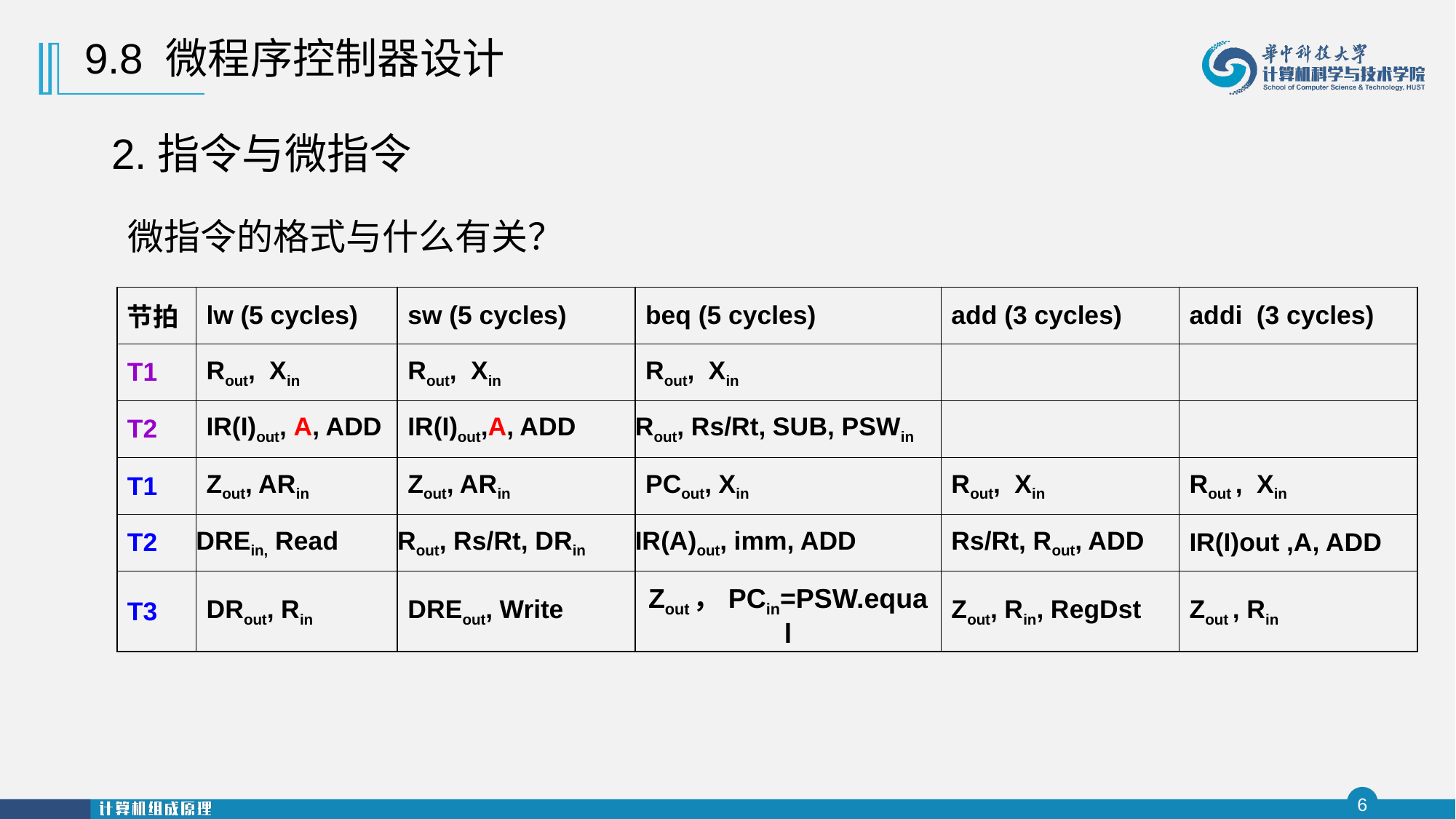

9.8 微程序控制器设计
2.指令与微指令
微指令的格式与什么有关？
| 节拍 | lw (5 cycles) | sw (5 cycles) | beq (5 cycles) | add (3 cycles) | addi (3 cycles) |
| --- | --- | --- | --- | --- | --- |
| T1 | Rout, Xin | Rout, Xin | Rout, Xin |  |  |
| T2 | IR(I)out, A, ADD | IR(I)out,A, ADD | Rout, Rs/Rt, SUB, PSWin |  |  |
| T1 | Zout, ARin | Zout, ARin | PCout, Xin | Rout, Xin | Rout , Xin |
| T2 | DREin, Read | Rout, Rs/Rt, DRin | IR(A)out, imm, ADD | Rs/Rt, Rout, ADD | IR(I)out ,A, ADD |
| T3 | DRout, Rin | DREout, Write | Zout，PCin=PSW.equal | Zout, Rin, RegDst | Zout , Rin |